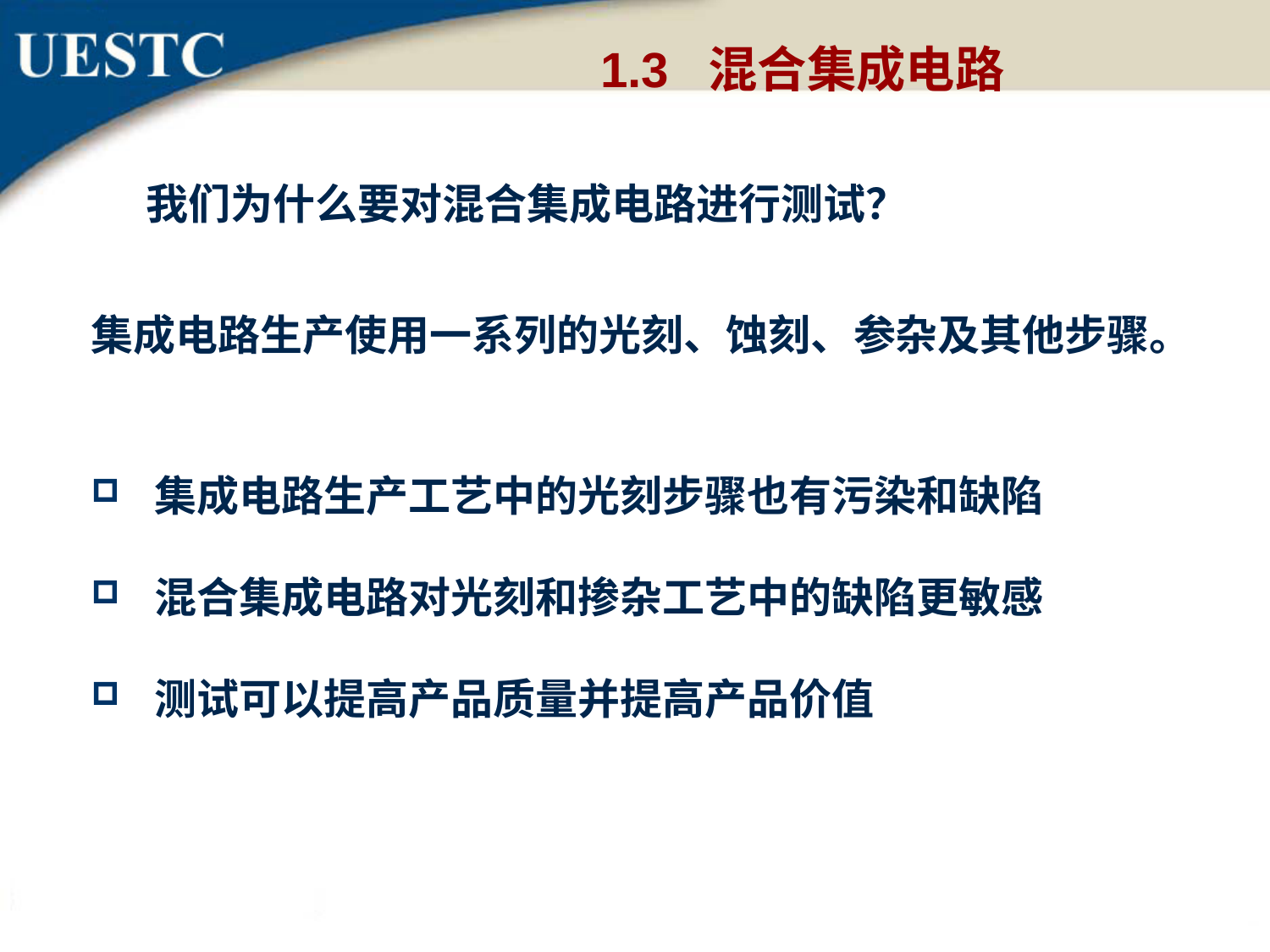

1.3  混合集成电路
我们为什么要对混合集成电路进行测试？
集成电路生产使用一系列的光刻、蚀刻、参杂及其他步骤。
集成电路生产工艺中的光刻步骤也有污染和缺陷
混合集成电路对光刻和掺杂工艺中的缺陷更敏感
测试可以提高产品质量并提高产品价值